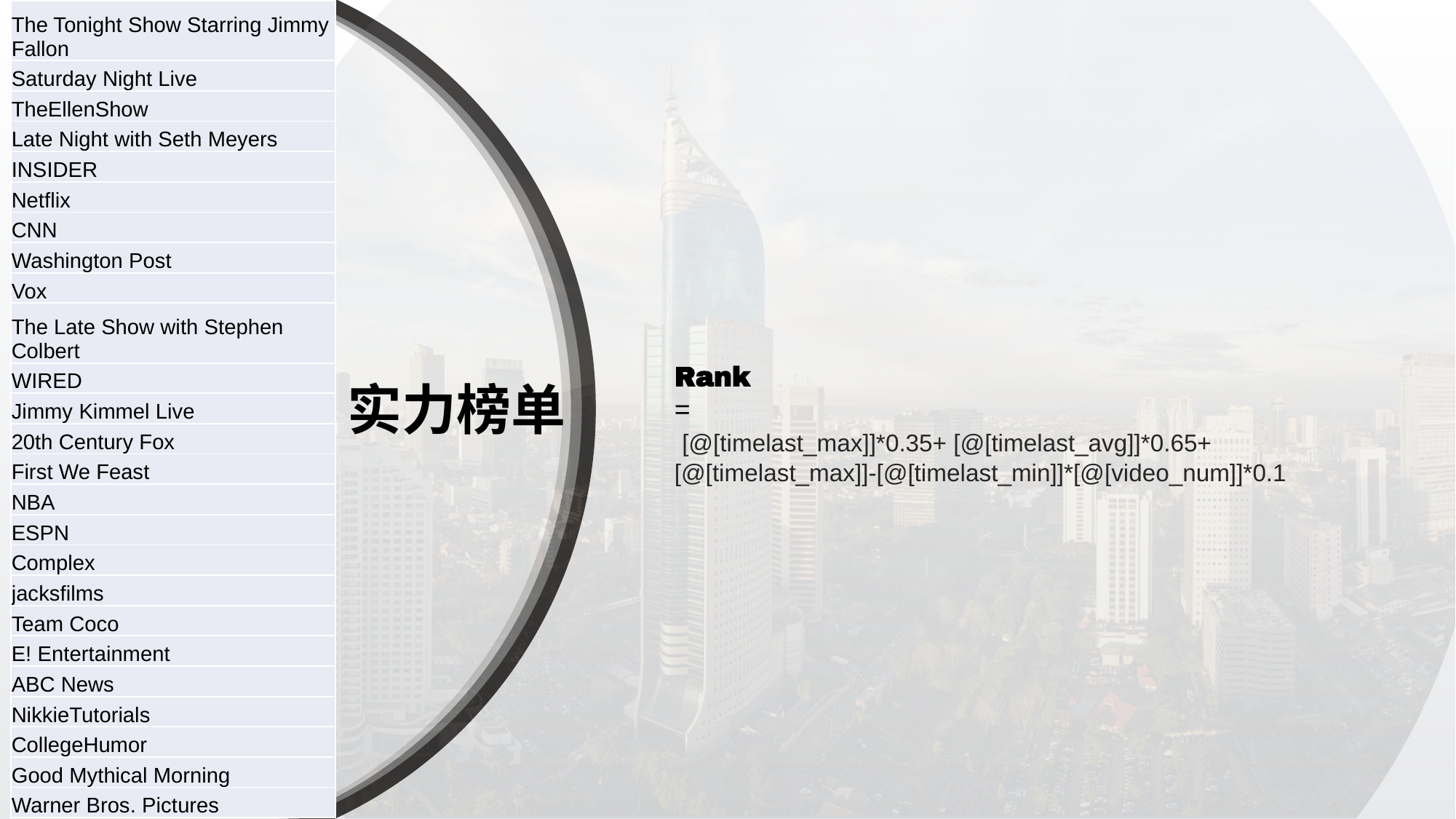

| The Tonight Show Starring Jimmy Fallon |
| --- |
| Saturday Night Live |
| TheEllenShow |
| Late Night with Seth Meyers |
| INSIDER |
| Netflix |
| CNN |
| Washington Post |
| Vox |
| The Late Show with Stephen Colbert |
| WIRED |
| Jimmy Kimmel Live |
| 20th Century Fox |
| First We Feast |
| NBA |
| ESPN |
| Complex |
| jacksfilms |
| Team Coco |
| E! Entertainment |
| ABC News |
| NikkieTutorials |
| CollegeHumor |
| Good Mythical Morning |
| Warner Bros. Pictures |

Rank
=
 [@[timelast_max]]*0.35+ [@[timelast_avg]]*0.65+ [@[timelast_max]]-[@[timelast_min]]*[@[video_num]]*0.1
实力榜单